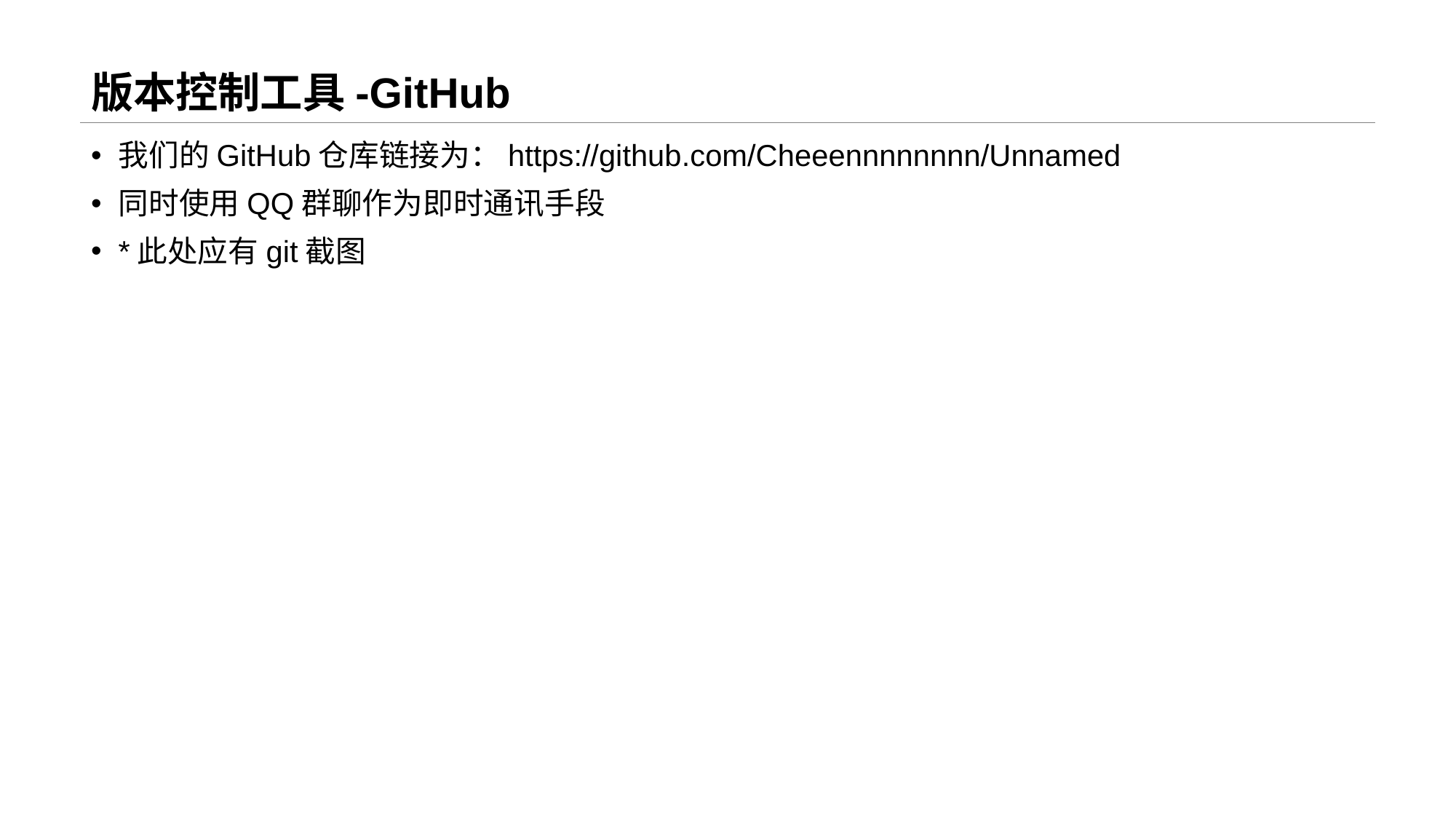

# 版本控制工具-GitHub
我们的GitHub仓库链接为：https://github.com/Cheeennnnnnnn/Unnamed
同时使用QQ群聊作为即时通讯手段
*此处应有git截图